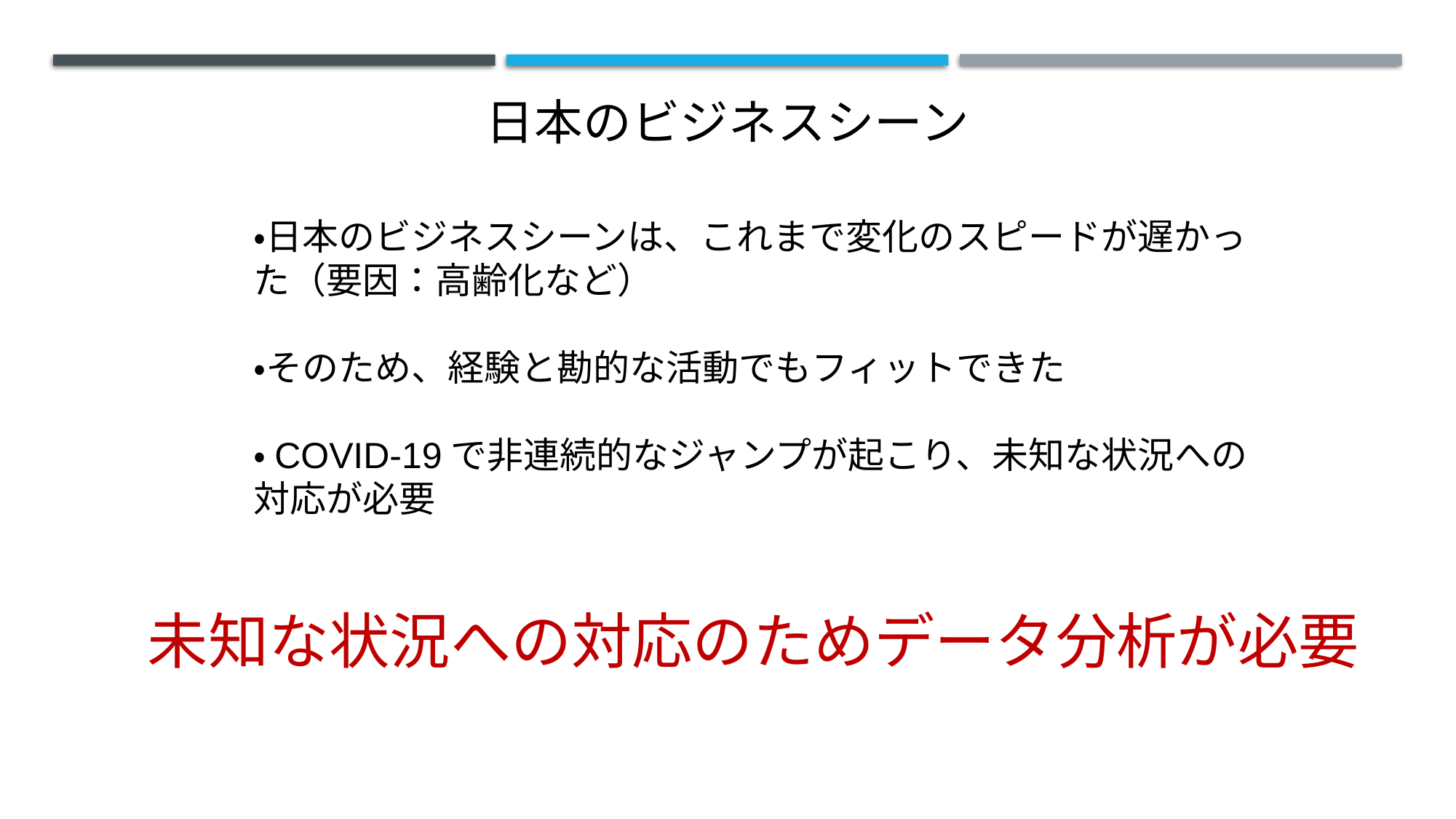

日本のビジネスシーン
・日本のビジネスシーンは、これまで変化のスピードが遅かった（要因：高齢化など）

・そのため、経験と勘的な活動でもフィットできた

・COVID-19で非連続的なジャンプが起こり、未知な状況への対応が必要
未知な状況への対応のためデータ分析が必要